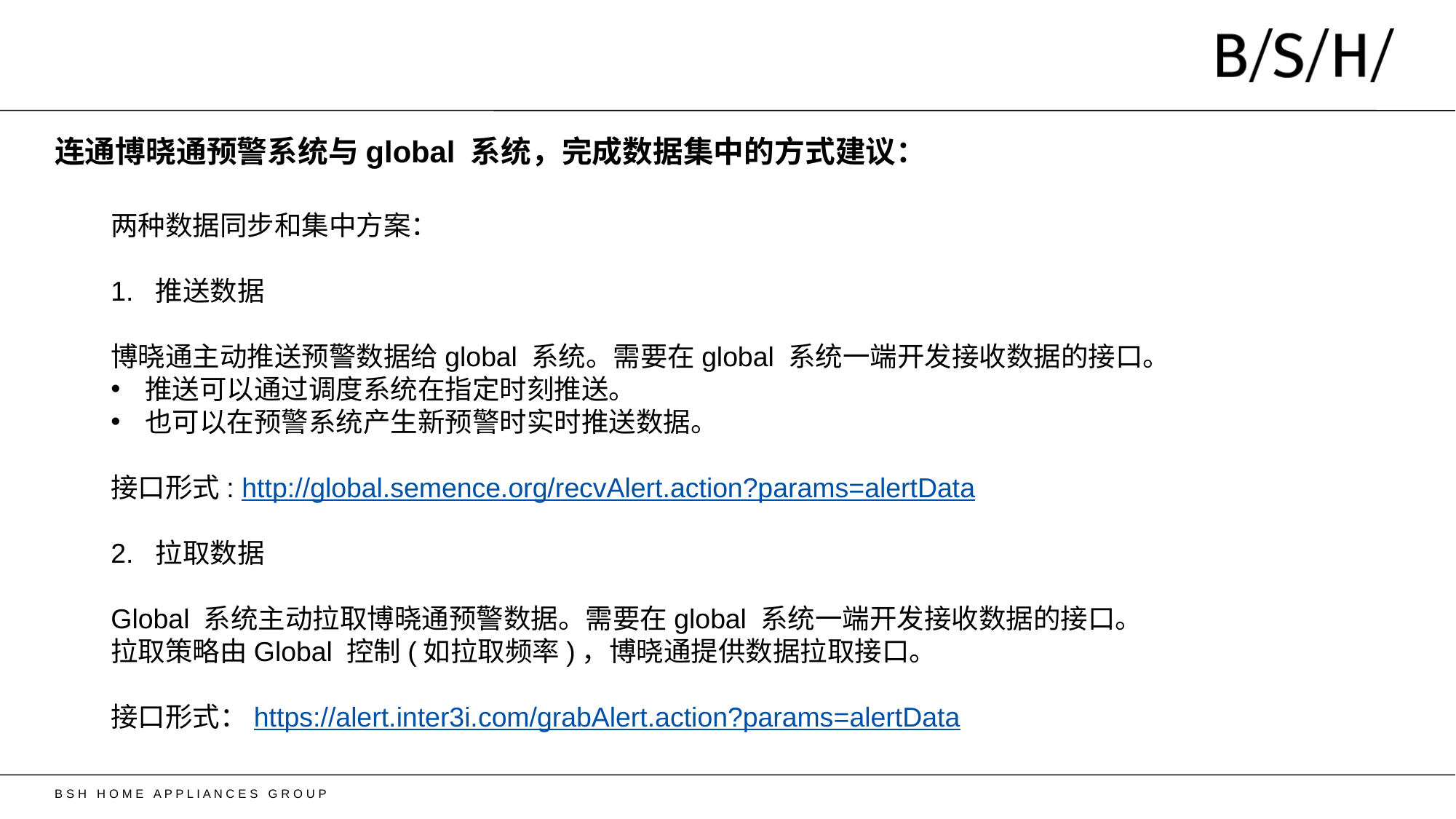

# 连通博晓通预警系统与global 系统，完成数据集中的方式建议：
两种数据同步和集中方案：

1.  推送数据

博晓通主动推送预警数据给global 系统。需要在global 系统一端开发接收数据的接口。
推送可以通过调度系统在指定时刻推送。
也可以在预警系统产生新预警时实时推送数据。

接口形式: http://global.semence.org/recvAlert.action?params=alertData

2.  拉取数据

Global 系统主动拉取博晓通预警数据。需要在global 系统一端开发接收数据的接口。
拉取策略由Global 控制(如拉取频率)，博晓通提供数据拉取接口。

接口形式：https://alert.inter3i.com/grabAlert.action?params=alertData